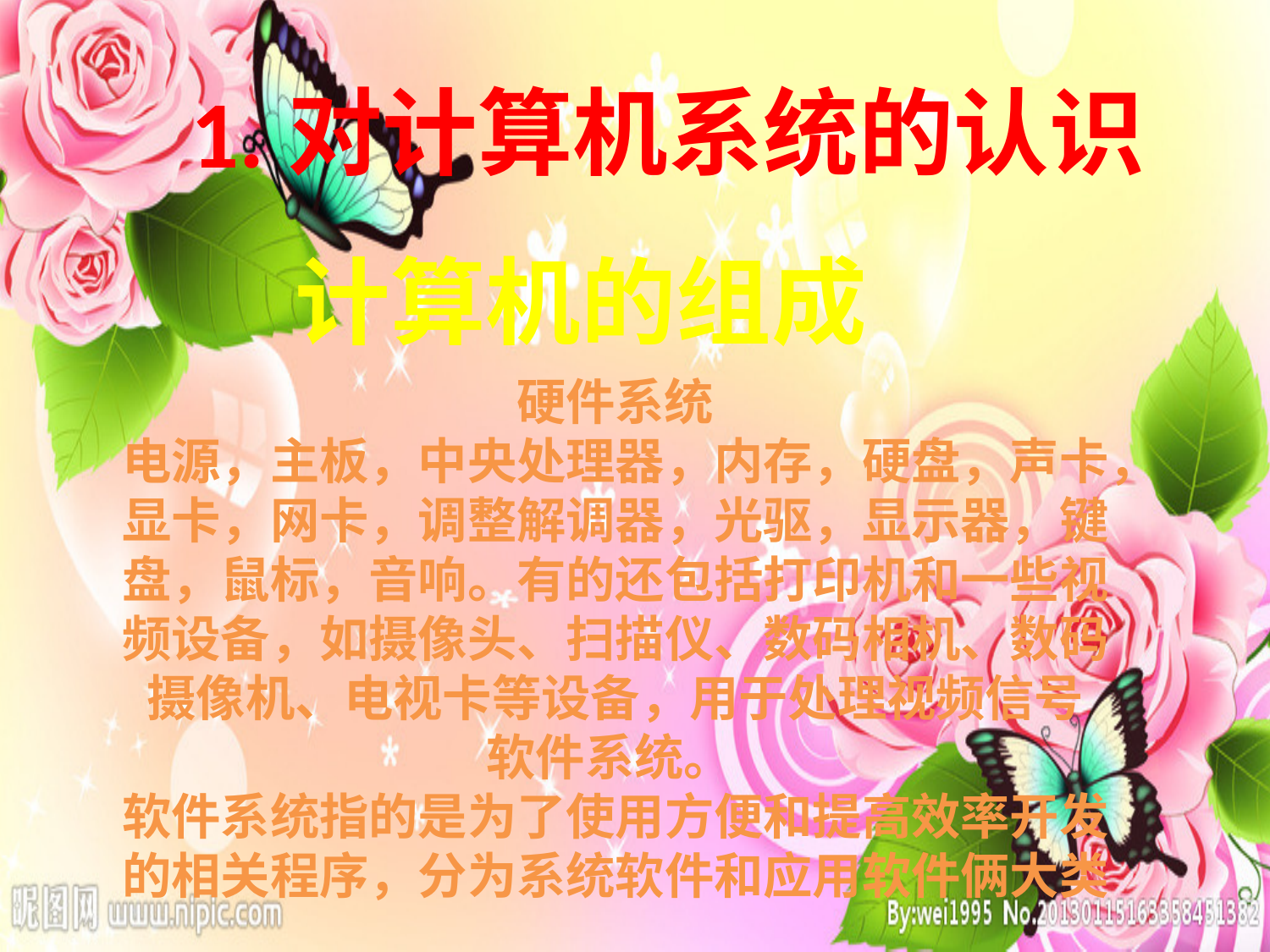

1.对计算机系统的认识
计算机的组成
硬件系统
电源，主板，中央处理器，内存，硬盘，声卡，显卡，网卡，调整解调器，光驱，显示器，键盘，鼠标，音响。有的还包括打印机和一些视频设备，如摄像头、扫描仪、数码相机、数码摄像机、电视卡等设备，用于处理视频信号
软件系统。
软件系统指的是为了使用方便和提高效率开发的相关程序，分为系统软件和应用软件俩大类